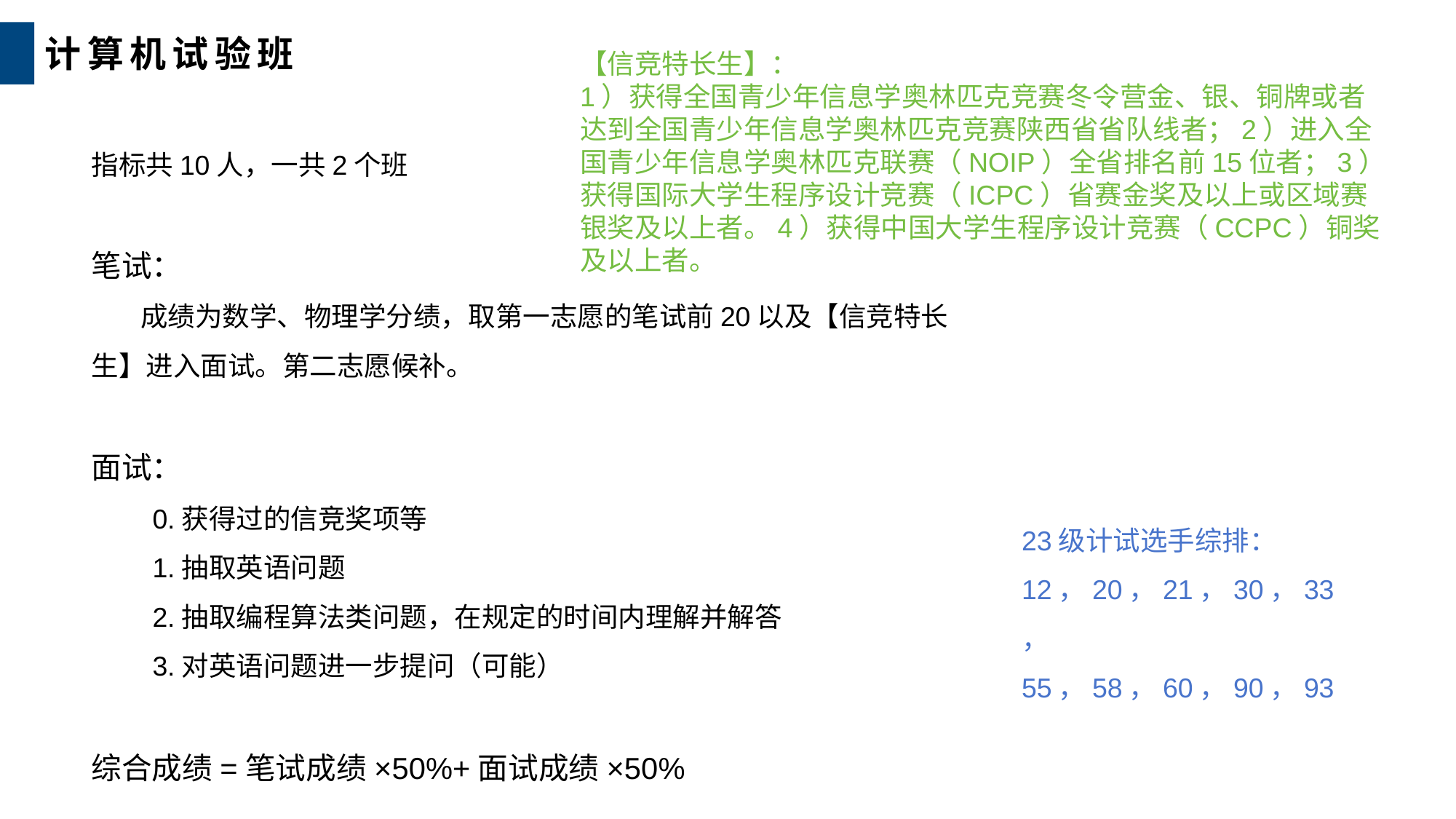

计算机试验班
【信竞特长生】：
1）获得全国青少年信息学奥林匹克竞赛冬令营金、银、铜牌或者达到全国青少年信息学奥林匹克竞赛陕西省省队线者；2）进入全国青少年信息学奥林匹克联赛（NOIP）全省排名前15位者；3）获得国际大学生程序设计竞赛（ICPC）省赛金奖及以上或区域赛银奖及以上者。4）获得中国大学生程序设计竞赛（CCPC）铜奖及以上者。
指标共10人，一共2个班
笔试：
        成绩为数学、物理学分绩，取第一志愿的笔试前20以及【信竞特长生】进入面试。第二志愿候补。

面试：
        0.获得过的信竞奖项等
        1.抽取英语问题
        2.抽取编程算法类问题，在规定的时间内理解并解答
        3.对英语问题进一步提问（可能）

综合成绩=笔试成绩×50%+面试成绩×50%
23级计试选手综排：
12，20，21，30，33，
55，58，60，90，93